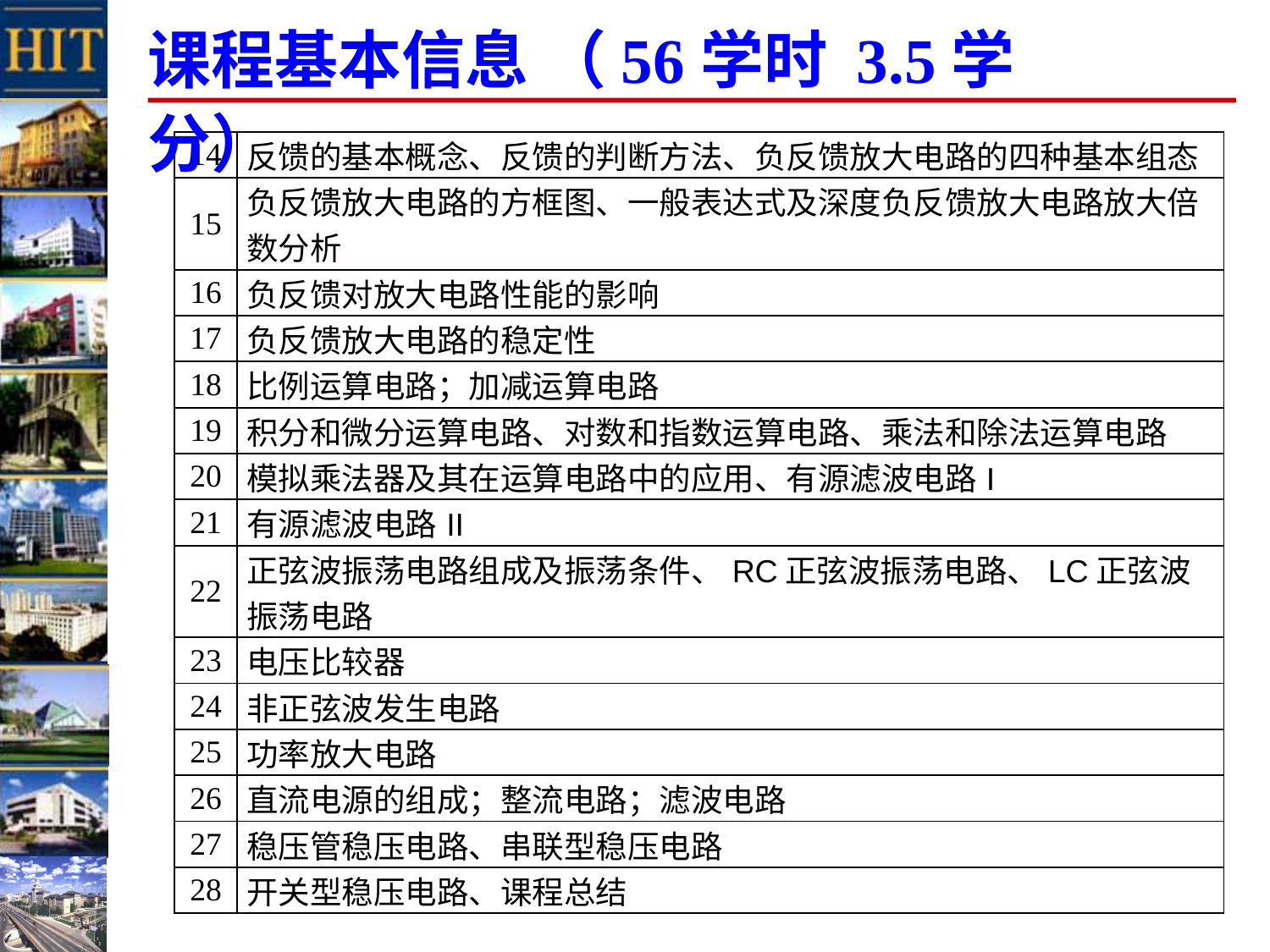

课程基本信息 （56学时 3.5学分）
| 14 | 反馈的基本概念、反馈的判断方法、负反馈放大电路的四种基本组态 |
| --- | --- |
| 15 | 负反馈放大电路的方框图、一般表达式及深度负反馈放大电路放大倍数分析 |
| 16 | 负反馈对放大电路性能的影响 |
| 17 | 负反馈放大电路的稳定性 |
| 18 | 比例运算电路；加减运算电路 |
| 19 | 积分和微分运算电路、对数和指数运算电路、乘法和除法运算电路 |
| 20 | 模拟乘法器及其在运算电路中的应用、有源滤波电路I |
| 21 | 有源滤波电路II |
| 22 | 正弦波振荡电路组成及振荡条件、RC正弦波振荡电路、LC正弦波振荡电路 |
| 23 | 电压比较器 |
| 24 | 非正弦波发生电路 |
| 25 | 功率放大电路 |
| 26 | 直流电源的组成；整流电路；滤波电路 |
| 27 | 稳压管稳压电路、串联型稳压电路 |
| 28 | 开关型稳压电路、课程总结 |